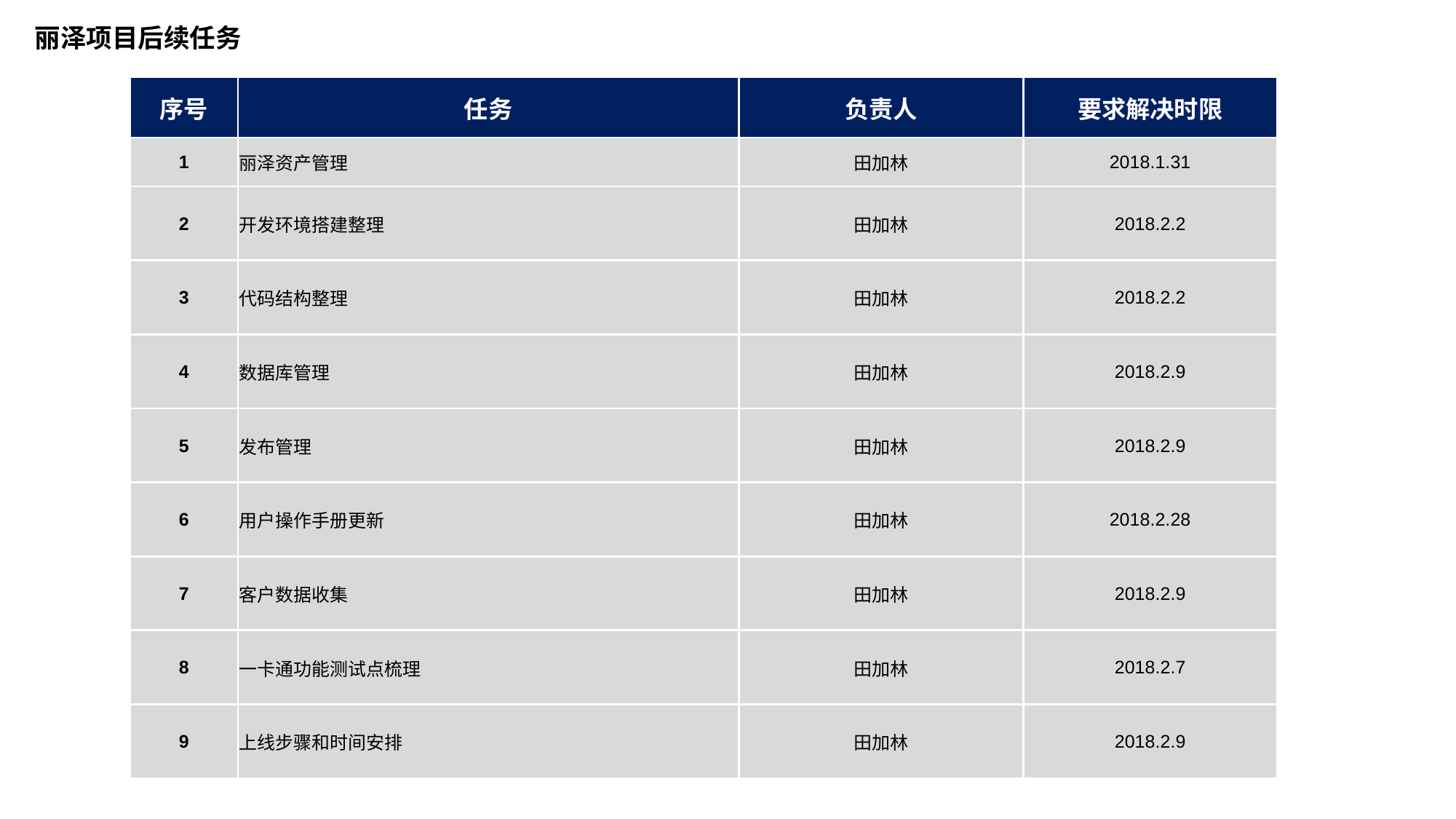

# 丽泽项目后续任务
| 序号 | 任务 | 负责人 | 要求解决时限 |
| --- | --- | --- | --- |
| 1 | 丽泽资产管理 | 田加林 | 2018.1.31 |
| 2 | 开发环境搭建整理 | 田加林 | 2018.2.2 |
| 3 | 代码结构整理 | 田加林 | 2018.2.2 |
| 4 | 数据库管理 | 田加林 | 2018.2.9 |
| 5 | 发布管理 | 田加林 | 2018.2.9 |
| 6 | 用户操作手册更新 | 田加林 | 2018.2.28 |
| 7 | 客户数据收集 | 田加林 | 2018.2.9 |
| 8 | 一卡通功能测试点梳理 | 田加林 | 2018.2.7 |
| 9 | 上线步骤和时间安排 | 田加林 | 2018.2.9 |